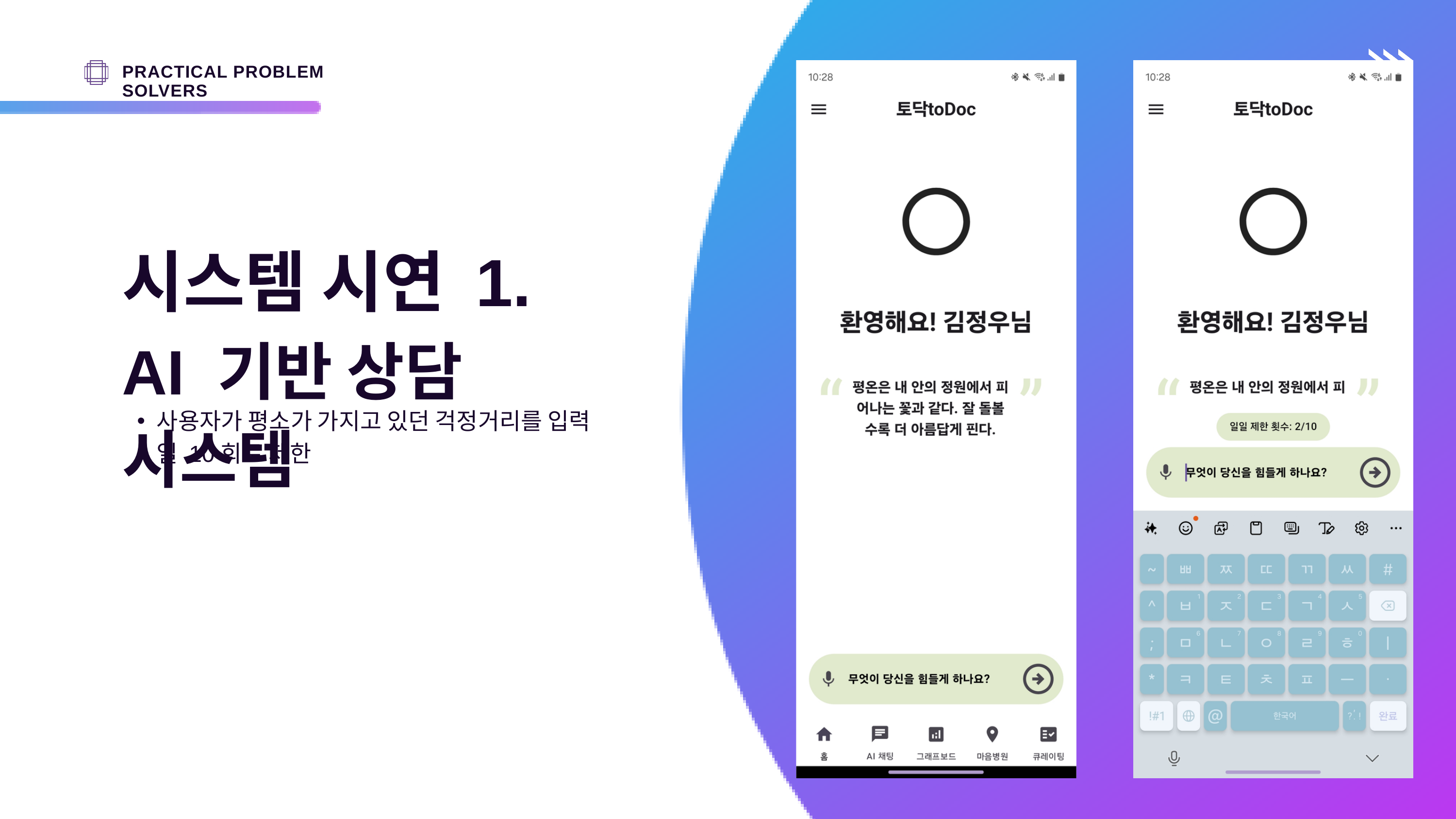

PRACTICAL PROBLEM SOLVERS

시스템 시연 1.
AI 기반 상담 시스템
사용자가 평소가 가지고 있던 걱정거리를 입력
일 10회로 제한